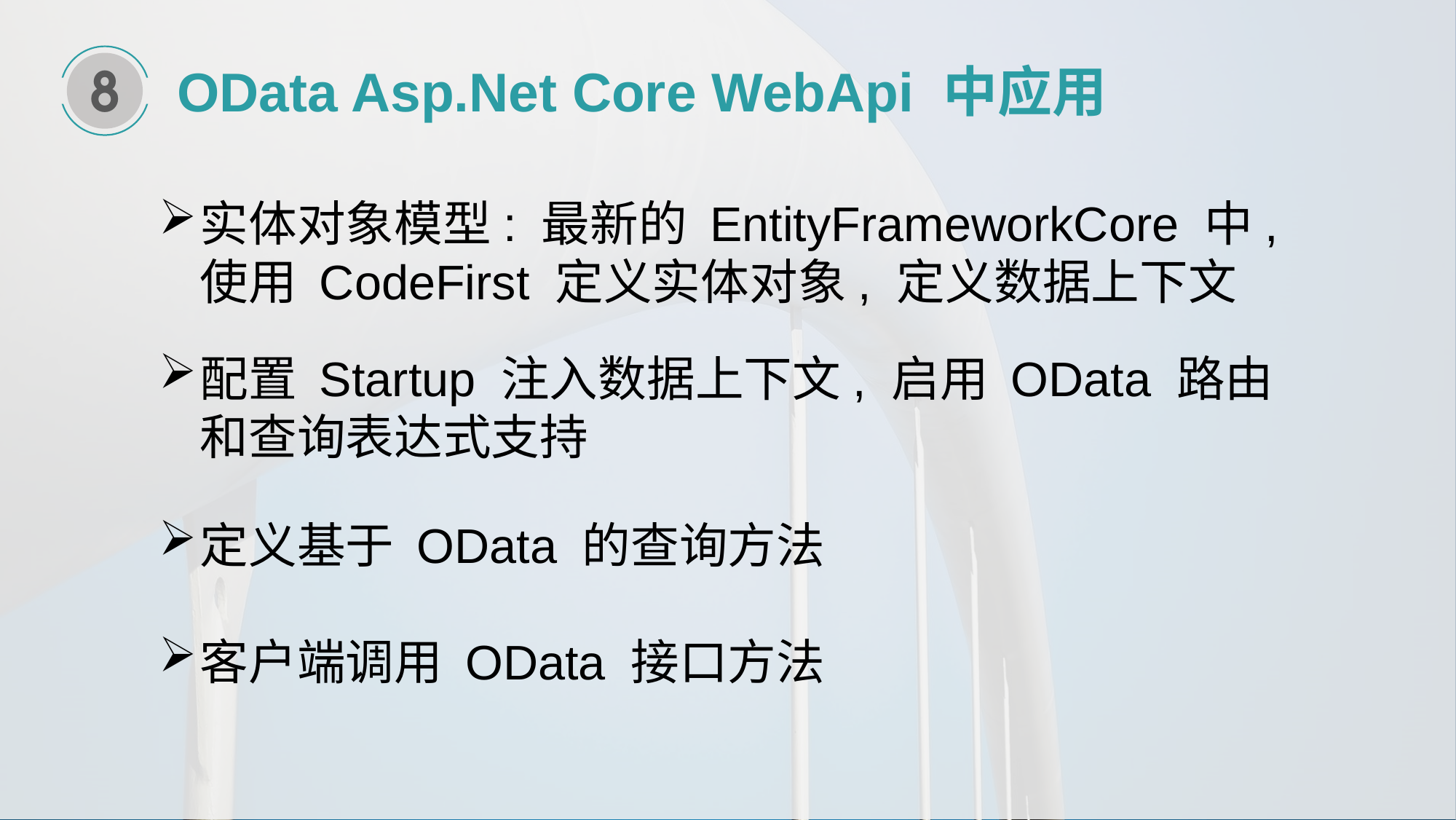

8
OData Asp.Net Core WebApi 中应用
实体对象模型: 最新的 EntityFrameworkCore 中, 使用 CodeFirst 定义实体对象, 定义数据上下文
配置 Startup 注入数据上下文, 启用 OData 路由和查询表达式支持
定义基于 OData 的查询方法
客户端调用 OData 接口方法